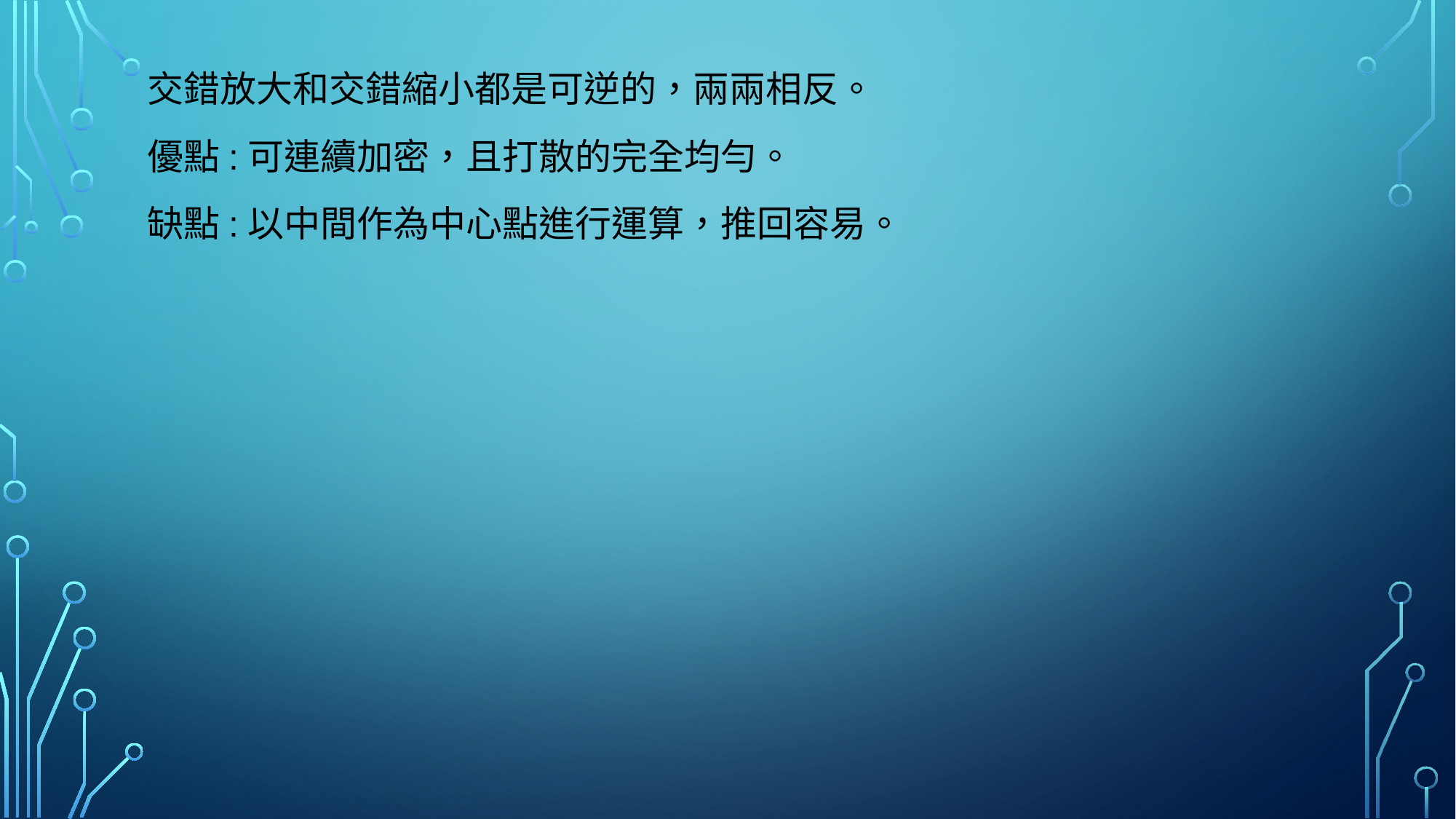

交錯放大和交錯縮小都是可逆的，兩兩相反。
優點:可連續加密，且打散的完全均勻。
缺點:以中間作為中心點進行運算，推回容易。